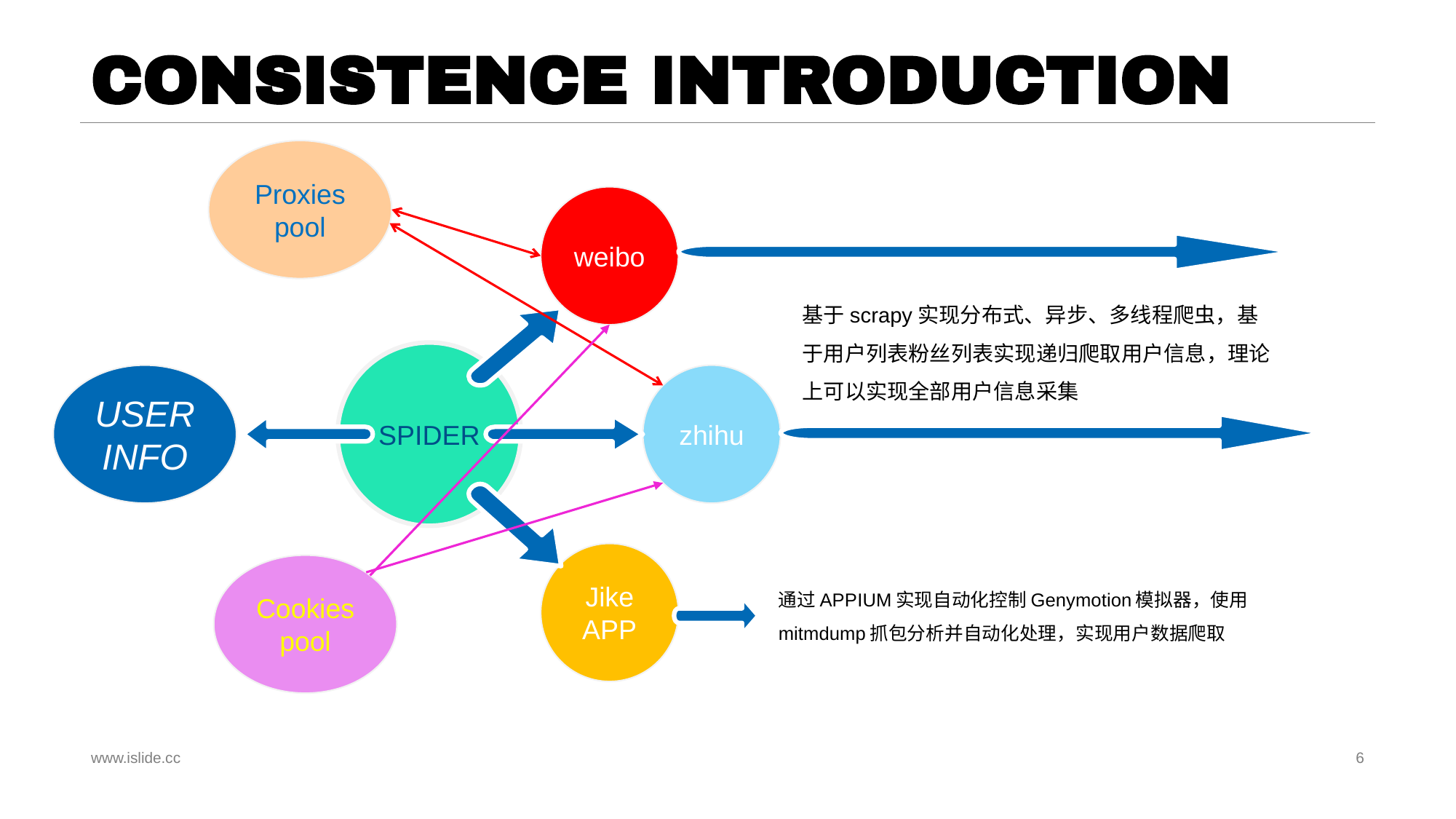

# CONSISTENCE INTRODUCTION
Proxies
pool
weibo
基于scrapy实现分布式、异步、多线程爬虫，基于用户列表粉丝列表实现递归爬取用户信息，理论上可以实现全部用户信息采集

SPIDER
USERINFO
zhihu

Jike APP
通过APPIUM实现自动化控制Genymotion模拟器，使用mitmdump抓包分析并自动化处理，实现用户数据爬取

Cookies pool

www.islide.cc
6